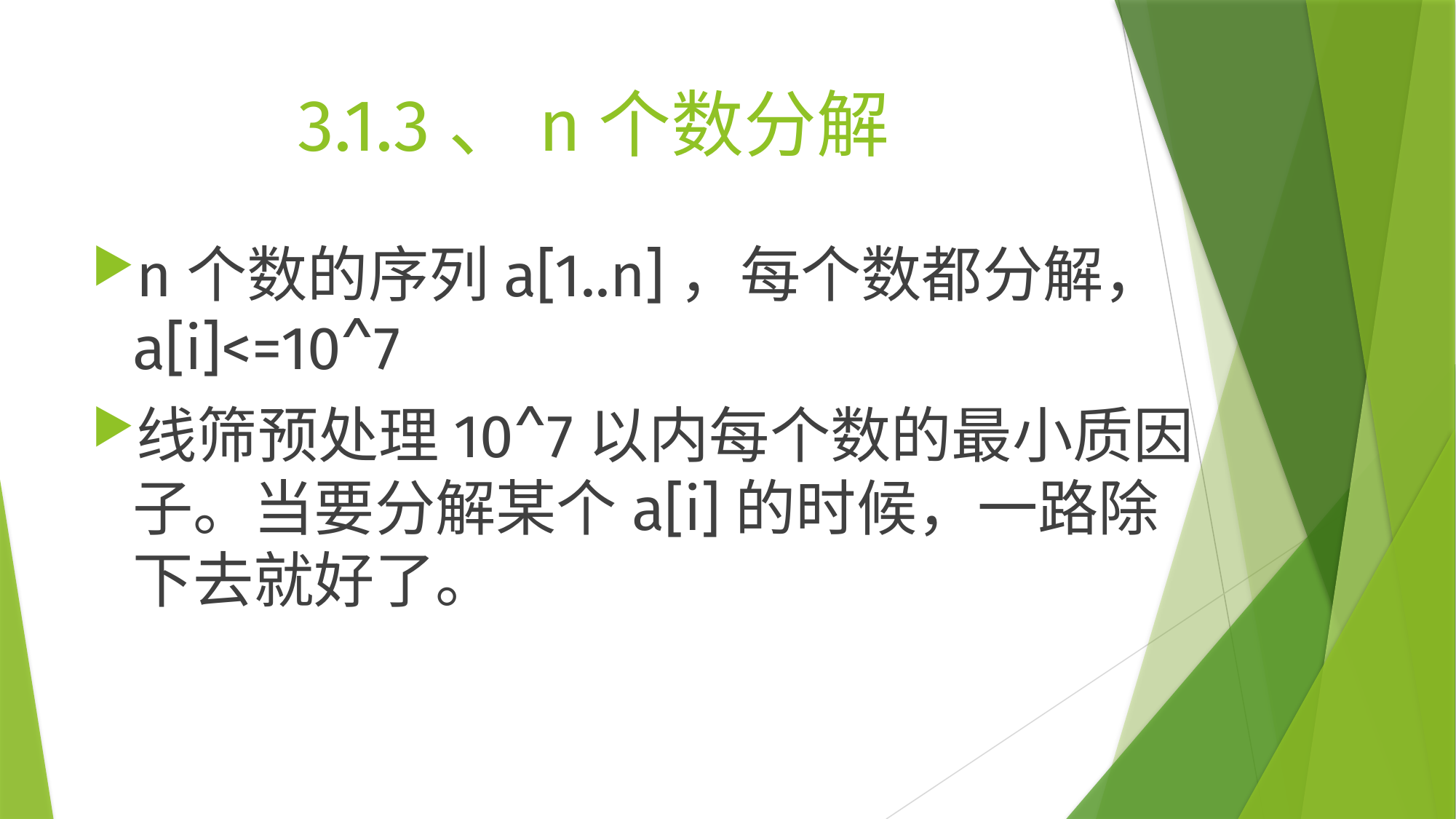

# 3.1.3、n个数分解
n个数的序列a[1..n]，每个数都分解，a[i]<=10^7
线筛预处理10^7以内每个数的最小质因子。当要分解某个a[i]的时候，一路除下去就好了。